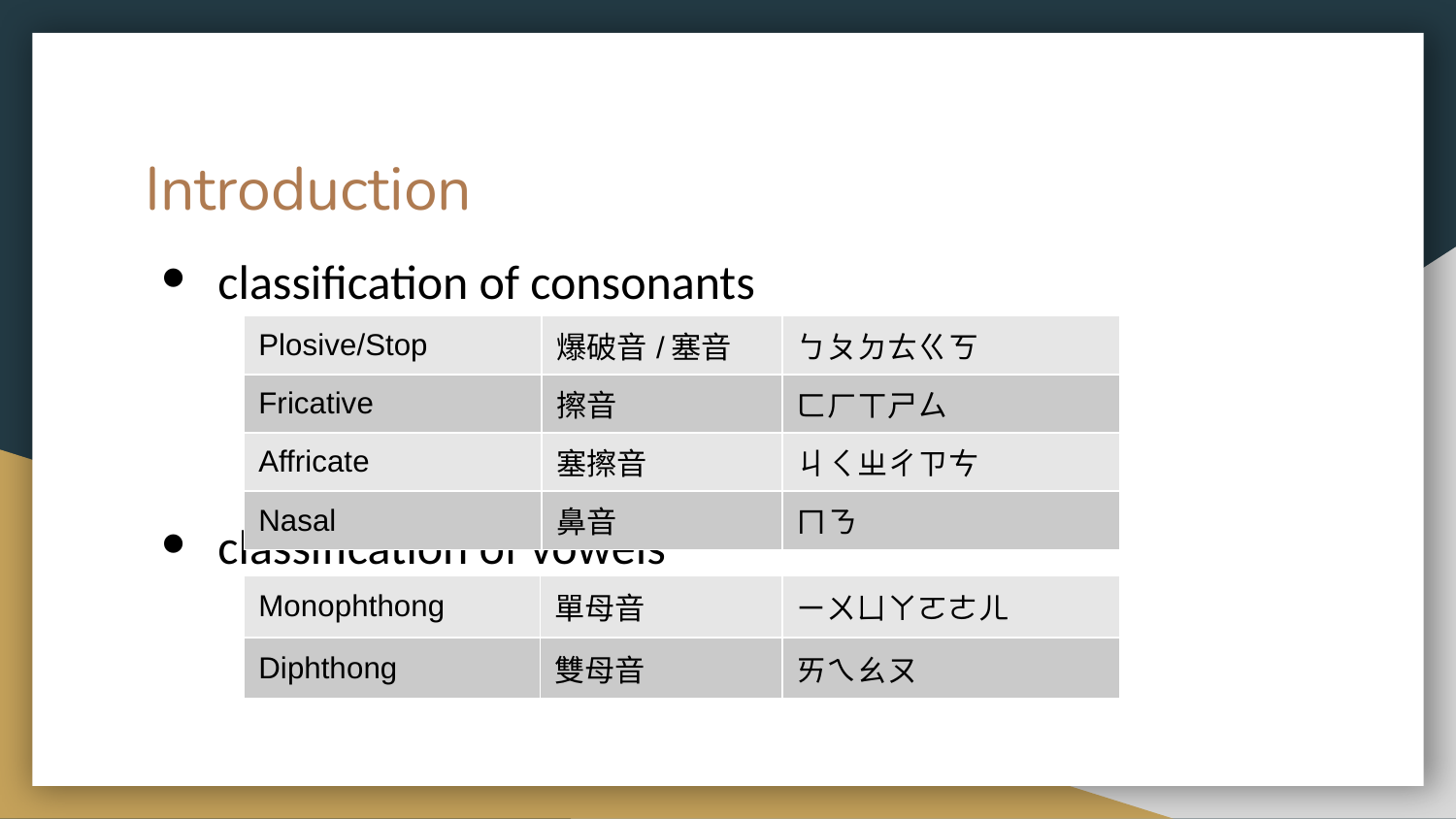

# Introduction
classification of consonants
classification of vowels
| Plosive/Stop | 爆破音/塞音 | ㄅㄆㄉㄊㄍㄎ |
| --- | --- | --- |
| Fricative | 擦音 | ㄈㄏㄒㄕㄙ |
| Affricate | 塞擦音 | ㄐㄑㄓㄔㄗㄘ |
| Nasal | 鼻音 | ㄇㄋ |
| Monophthong | 單母音 | ㄧㄨㄩㄚㄛㄜㄦ |
| --- | --- | --- |
| Diphthong | 雙母音 | ㄞㄟㄠㄡ |